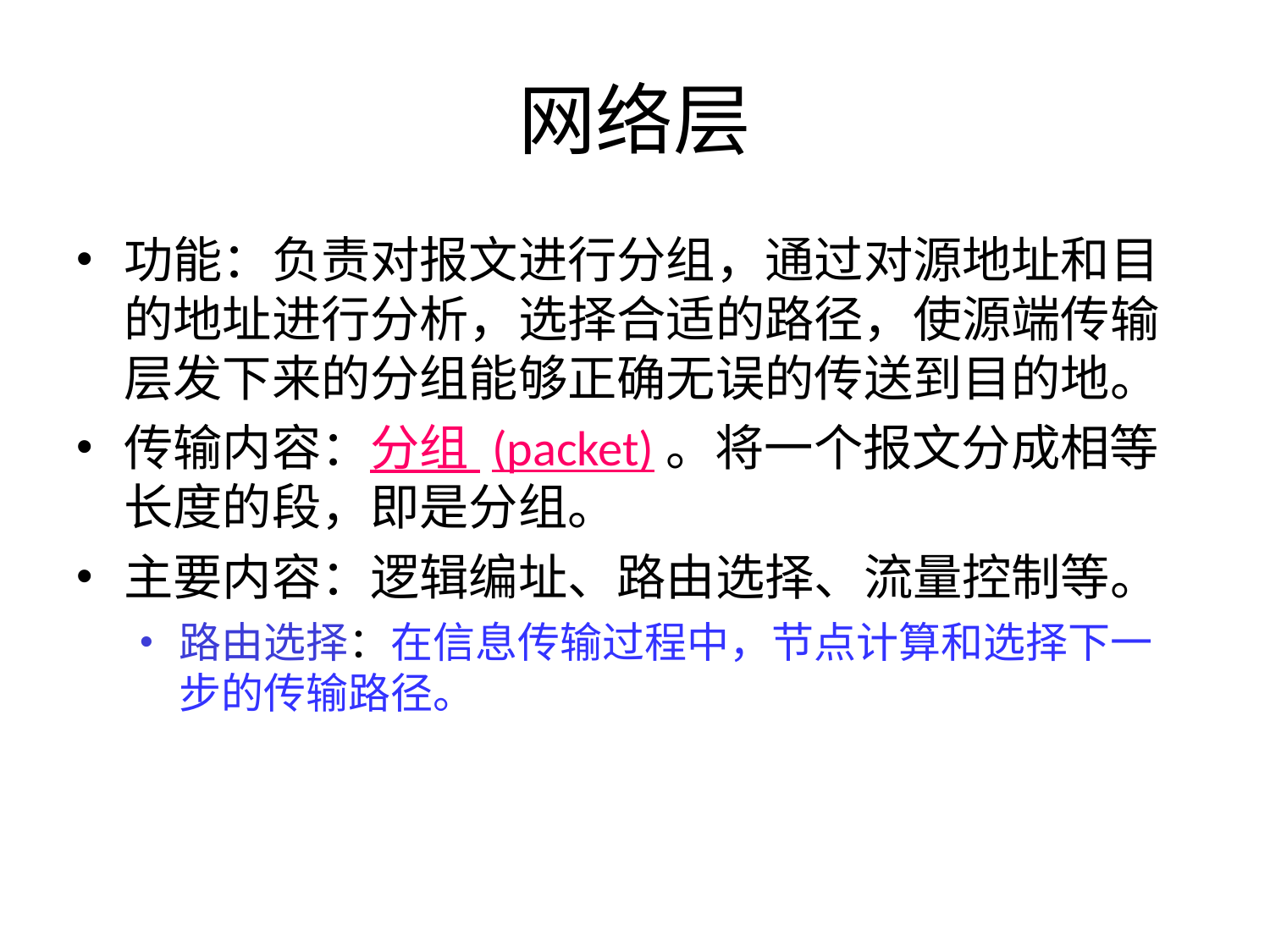

# 网络层
功能：负责对报文进行分组，通过对源地址和目的地址进行分析，选择合适的路径，使源端传输层发下来的分组能够正确无误的传送到目的地。
传输内容：分组 (packet)。将一个报文分成相等长度的段，即是分组。
主要内容：逻辑编址、路由选择、流量控制等。
路由选择：在信息传输过程中，节点计算和选择下一步的传输路径。